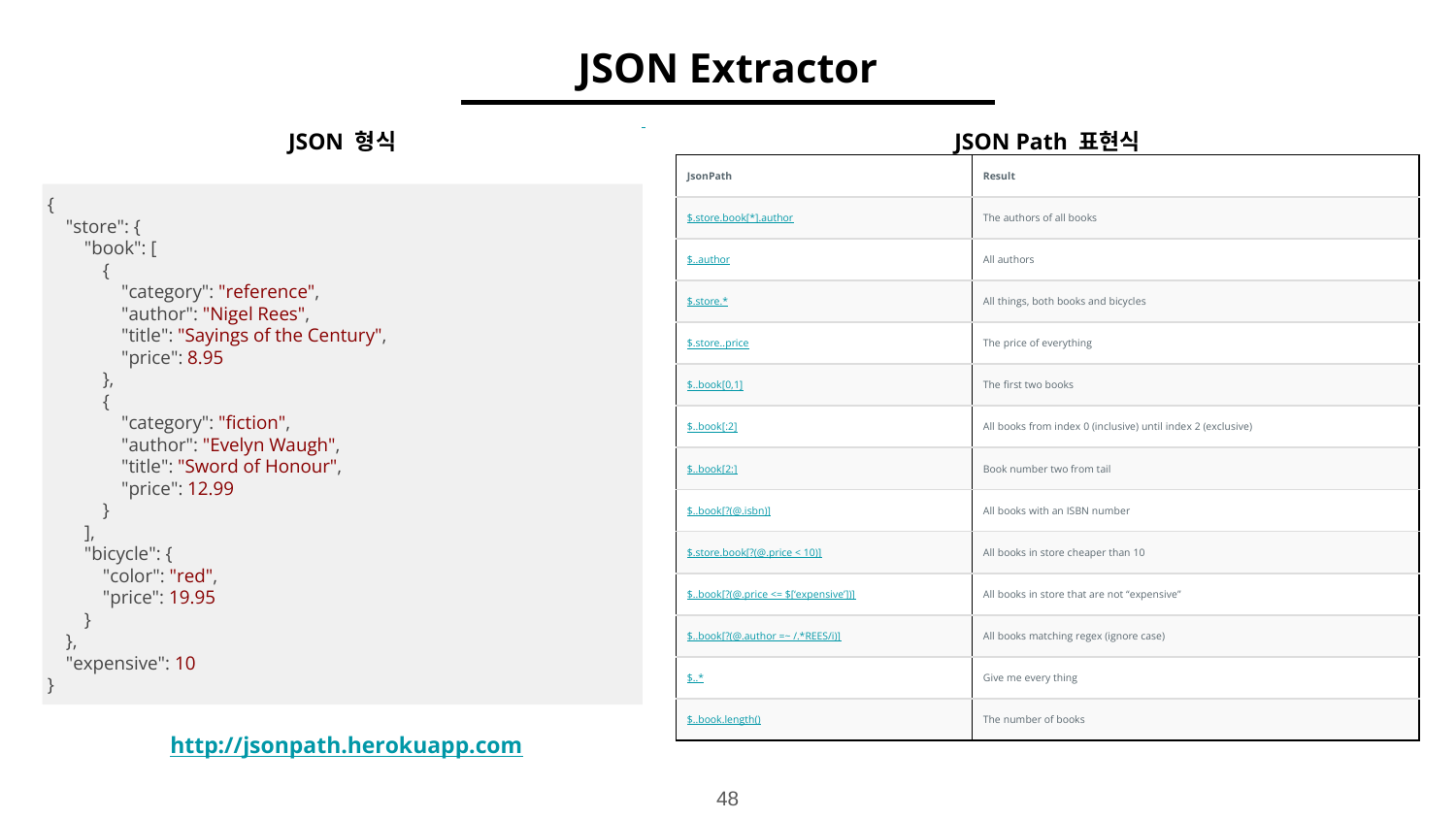

JSON Extractor

JSON 형식
JSON Path 표현식
| JsonPath | Result |
| --- | --- |
| $.store.book[\*].author | The authors of all books |
| $..author | All authors |
| $.store.\* | All things, both books and bicycles |
| $.store..price | The price of everything |
| $..book[0,1] | The first two books |
| $..book[:2] | All books from index 0 (inclusive) until index 2 (exclusive) |
| $..book[2:] | Book number two from tail |
| $..book[?(@.isbn)] | All books with an ISBN number |
| $.store.book[?(@.price < 10)] | All books in store cheaper than 10 |
| $..book[?(@.price <= $[‘expensive’])] | All books in store that are not “expensive” |
| $..book[?(@.author =~ /.\*REES/i)] | All books matching regex (ignore case) |
| $..\* | Give me every thing |
| $..book.length() | The number of books |
{
    "store": {
        "book": [
            {
                "category": "reference",
                "author": "Nigel Rees",
                "title": "Sayings of the Century",
                "price": 8.95
            },
            {
                "category": "fiction",
                "author": "Evelyn Waugh",
                "title": "Sword of Honour",
                "price": 12.99
            }
        ],
        "bicycle": {
            "color": "red",
            "price": 19.95
        }
    },
    "expensive": 10
}
http://jsonpath.herokuapp.com
48